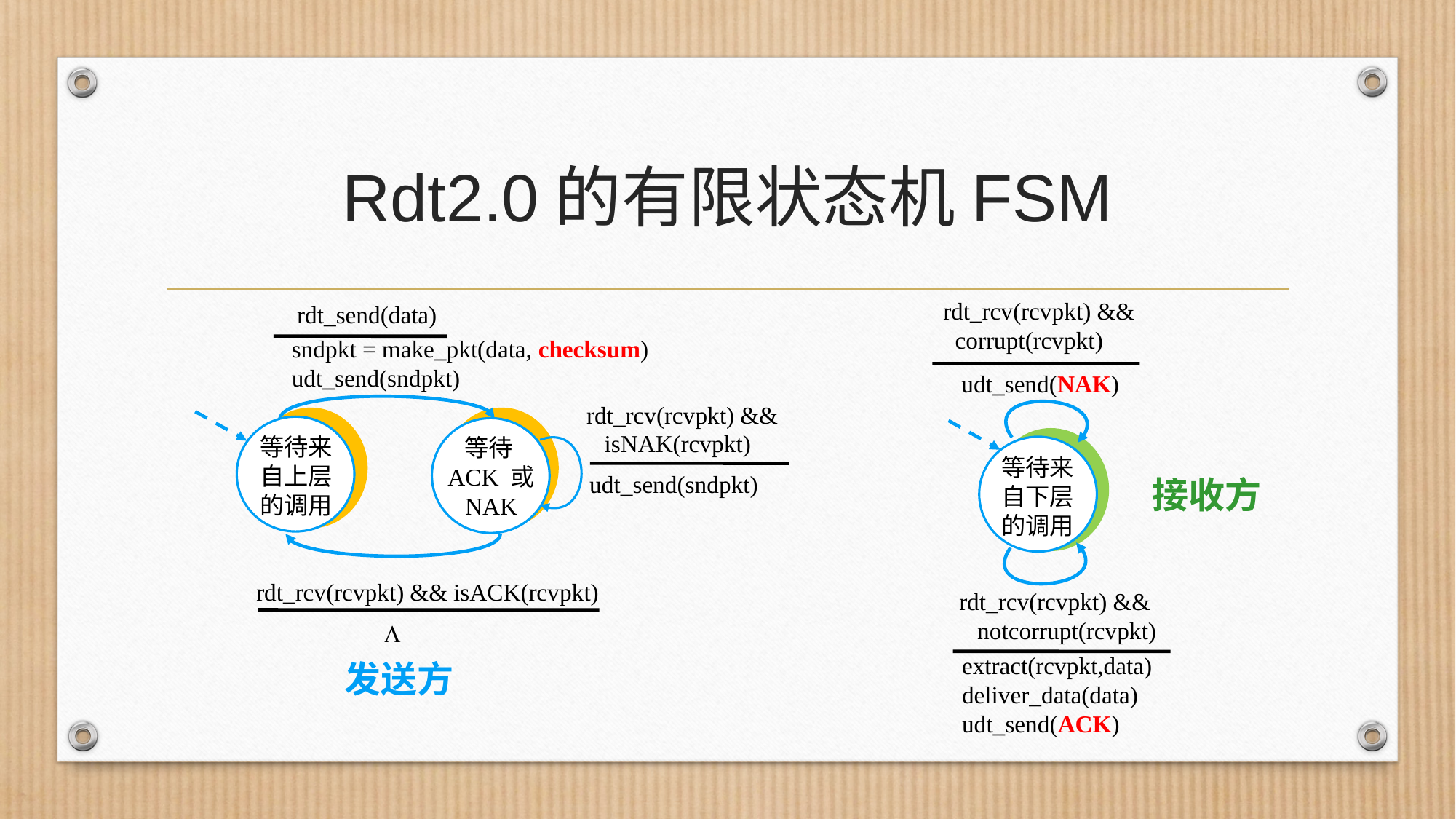

# Rdt2.0的有限状态机FSM
rdt_rcv(rcvpkt) &&
  corrupt(rcvpkt)
udt_send(NAK)

rdt_send(data)
sndpkt = make_pkt(data, checksum)
udt_send(sndpkt)

rdt_rcv(rcvpkt) &&
   isNAK(rcvpkt)
udt_send(sndpkt)

等待
ACK 或 NAK
等待来
自上层
的调用

等待来自下层的调用
接收方

rdt_rcv(rcvpkt) && isACK(rcvpkt)

Λ
rdt_rcv(rcvpkt) &&
   notcorrupt(rcvpkt)
extract(rcvpkt,data)
deliver_data(data)
udt_send(ACK)

发送方